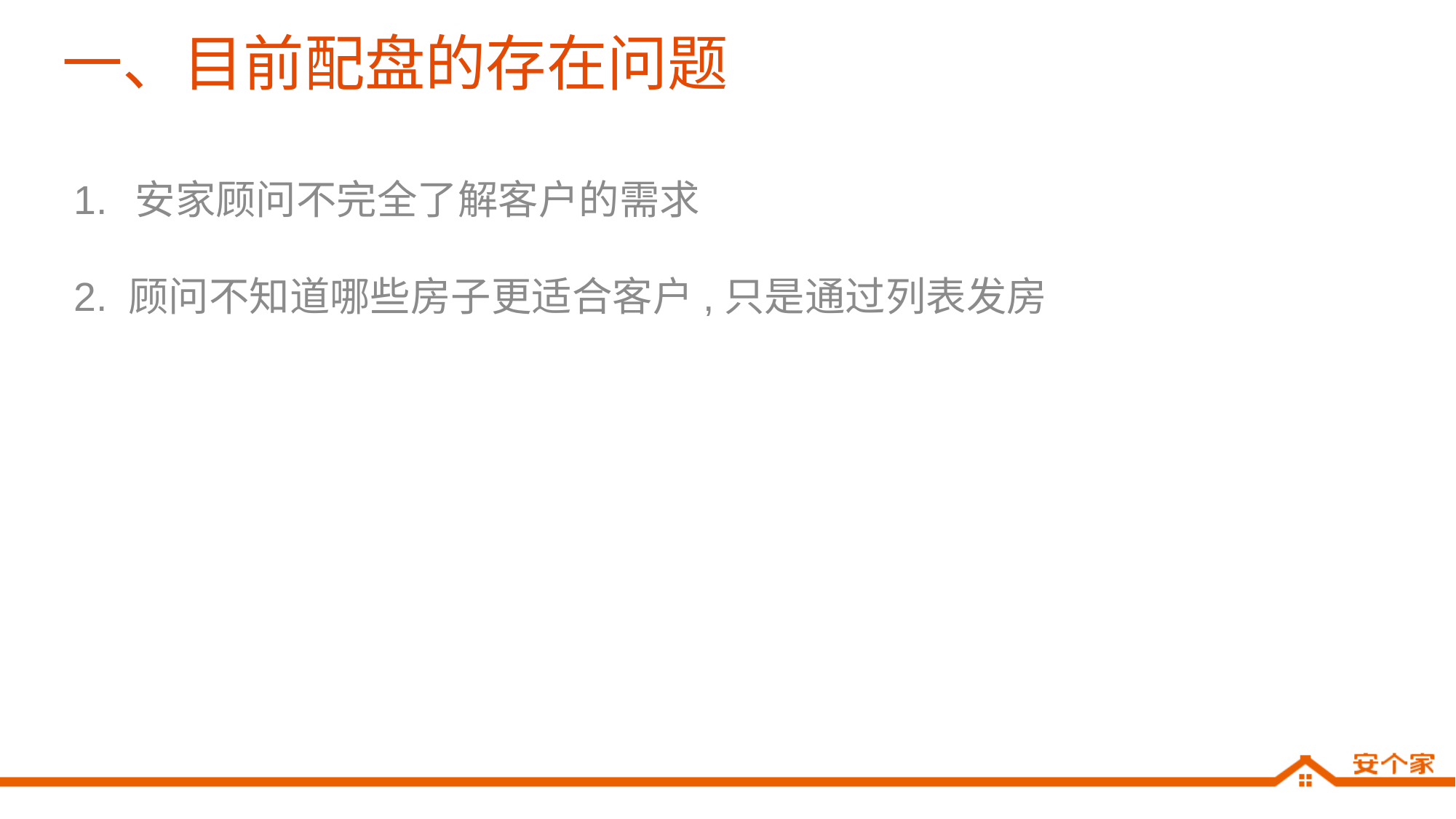

# 一、目前配盘的存在问题
安家顾问不完全了解客户的需求

2. 顾问不知道哪些房子更适合客户,只是通过列表发房